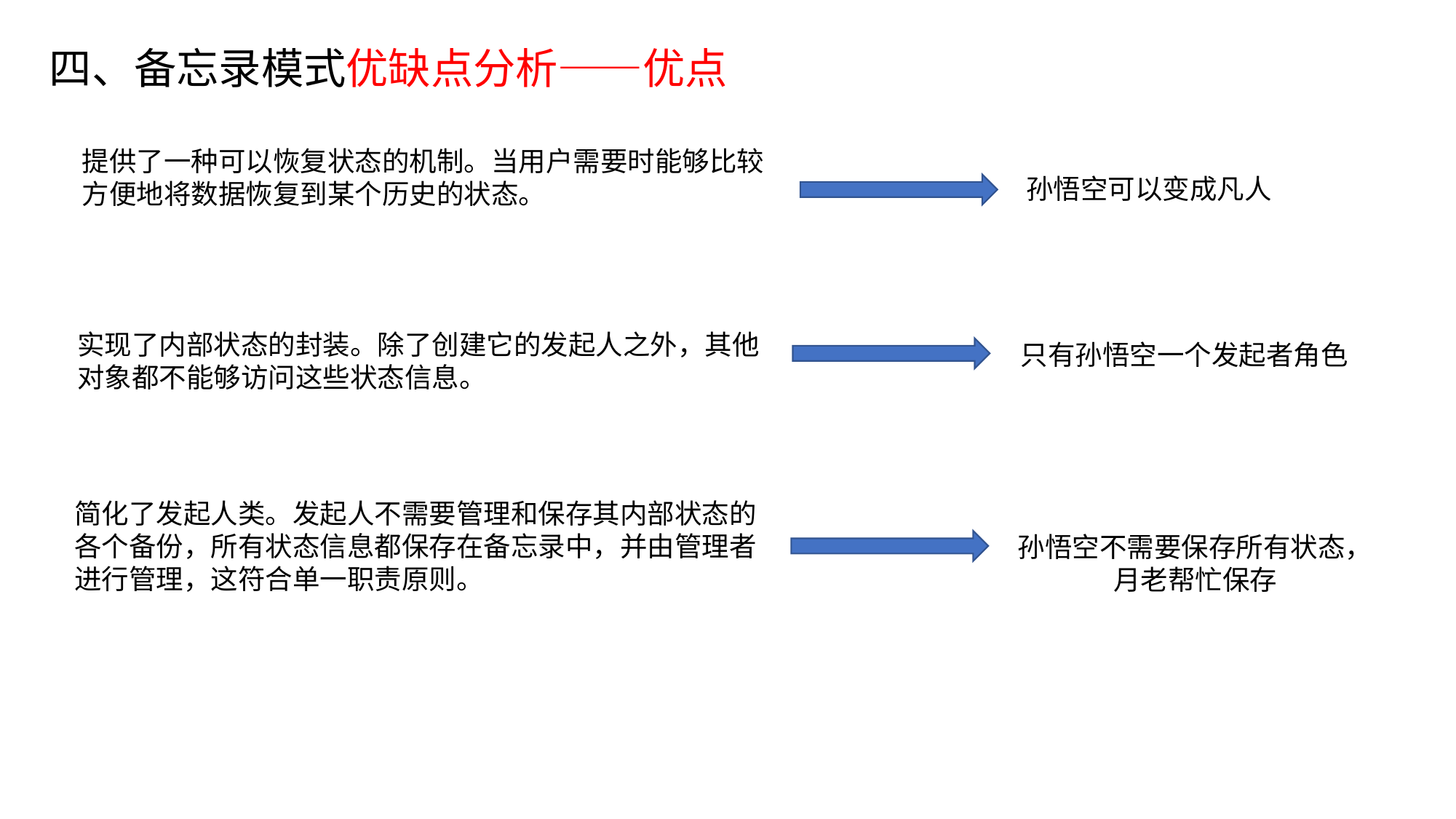

四、备忘录模式优缺点分析——优点
提供了一种可以恢复状态的机制。当用户需要时能够比较方便地将数据恢复到某个历史的状态。
孙悟空可以变成凡人

实现了内部状态的封装。除了创建它的发起人之外，其他对象都不能够访问这些状态信息。
只有孙悟空一个发起者角色

简化了发起人类。发起人不需要管理和保存其内部状态的各个备份，所有状态信息都保存在备忘录中，并由管理者进行管理，这符合单一职责原则。
孙悟空不需要保存所有状态，
月老帮忙保存